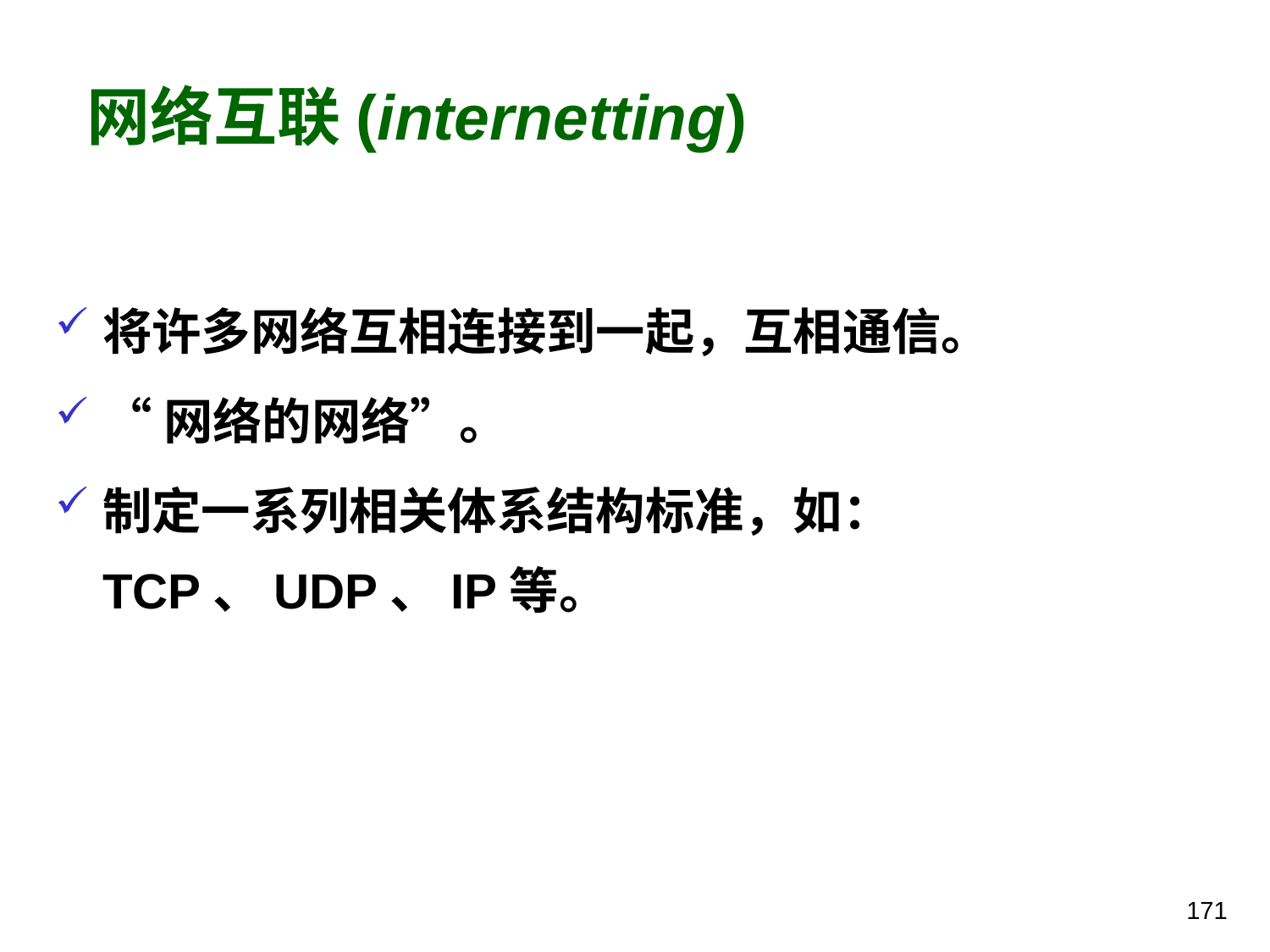

# 网络互联(internetting)
将许多网络互相连接到一起，互相通信。
“网络的网络”。
制定一系列相关体系结构标准，如：TCP、UDP、IP等。
171